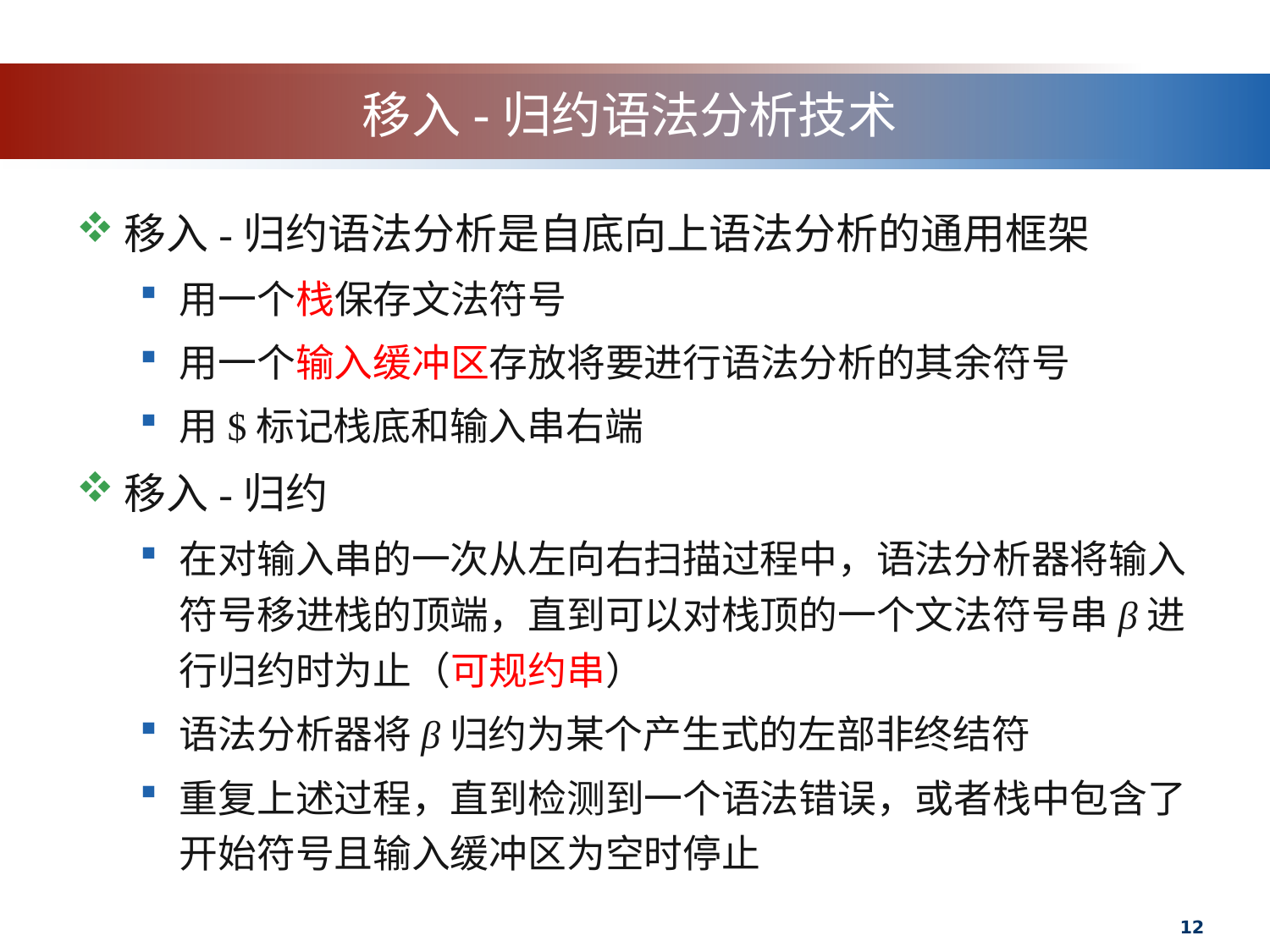

# 移入-归约语法分析技术
移入-归约语法分析是自底向上语法分析的通用框架
用一个栈保存文法符号
用一个输入缓冲区存放将要进行语法分析的其余符号
用$标记栈底和输入串右端
移入-归约
在对输入串的一次从左向右扫描过程中，语法分析器将输入符号移进栈的顶端，直到可以对栈顶的一个文法符号串β进行归约时为止（可规约串）
语法分析器将β归约为某个产生式的左部非终结符
重复上述过程，直到检测到一个语法错误，或者栈中包含了开始符号且输入缓冲区为空时停止
12